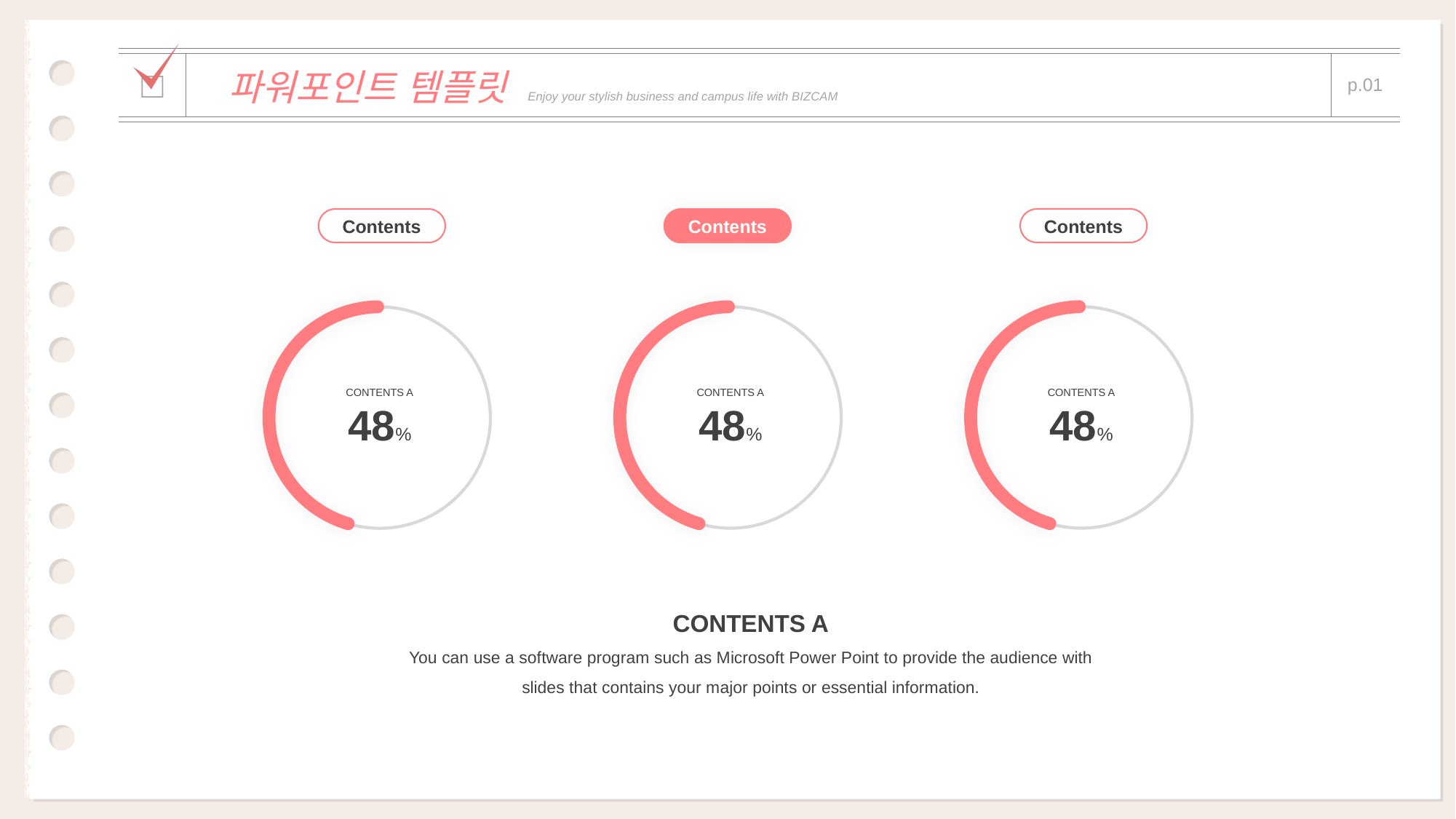

|  |  |  |
| --- | --- | --- |
| □ | 파워포인트 템플릿 Enjoy your stylish business and campus life with BIZCAM | p.01 |
|  |  |  |
Contents
Contents
Contents

CONTENTS A
48%

CONTENTS A
48%
CONTENTS A
48%
CONTENTS A
You can use a software program such as Microsoft Power Point to provide the audience with slides that contains your major points or essential information.